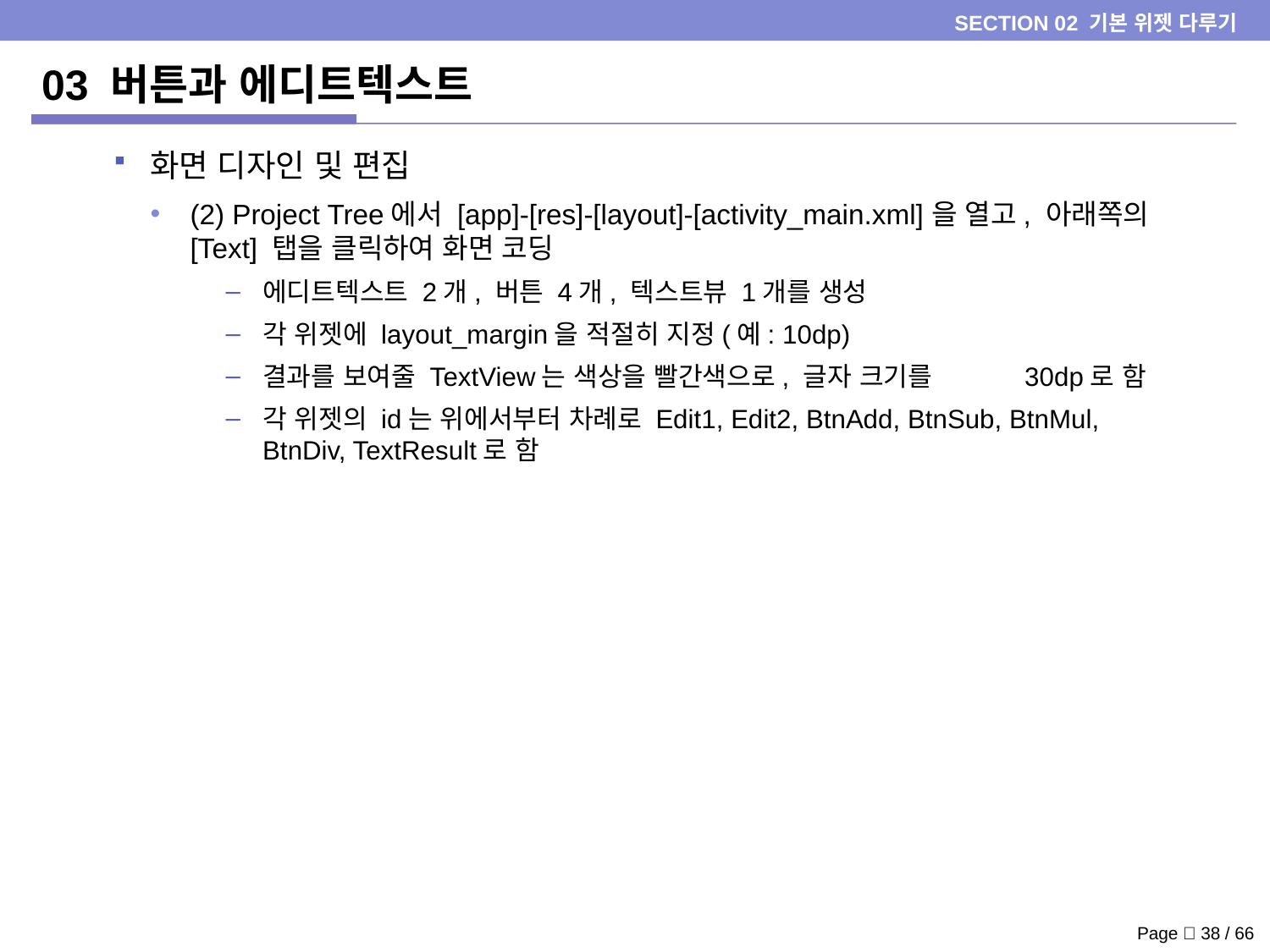

SECTION 02 기본 위젯 다루기
# 03 버튼과 에디트텍스트
화면 디자인 및 편집
(2) Project Tree에서 [app]-[res]-[layout]-[activity_main.xml]을 열고, 아래쪽의 [Text] 탭을 클릭하여 화면 코딩
에디트텍스트 2개, 버튼 4개, 텍스트뷰 1개를 생성
각 위젯에 layout_margin을 적절히 지정(예: 10dp)
결과를 보여줄 TextView는 색상을 빨간색으로, 글자 크기를 	30dp로 함
각 위젯의 id는 위에서부터 차례로 Edit1, Edit2, BtnAdd, BtnSub, BtnMul, BtnDiv, TextResult로 함